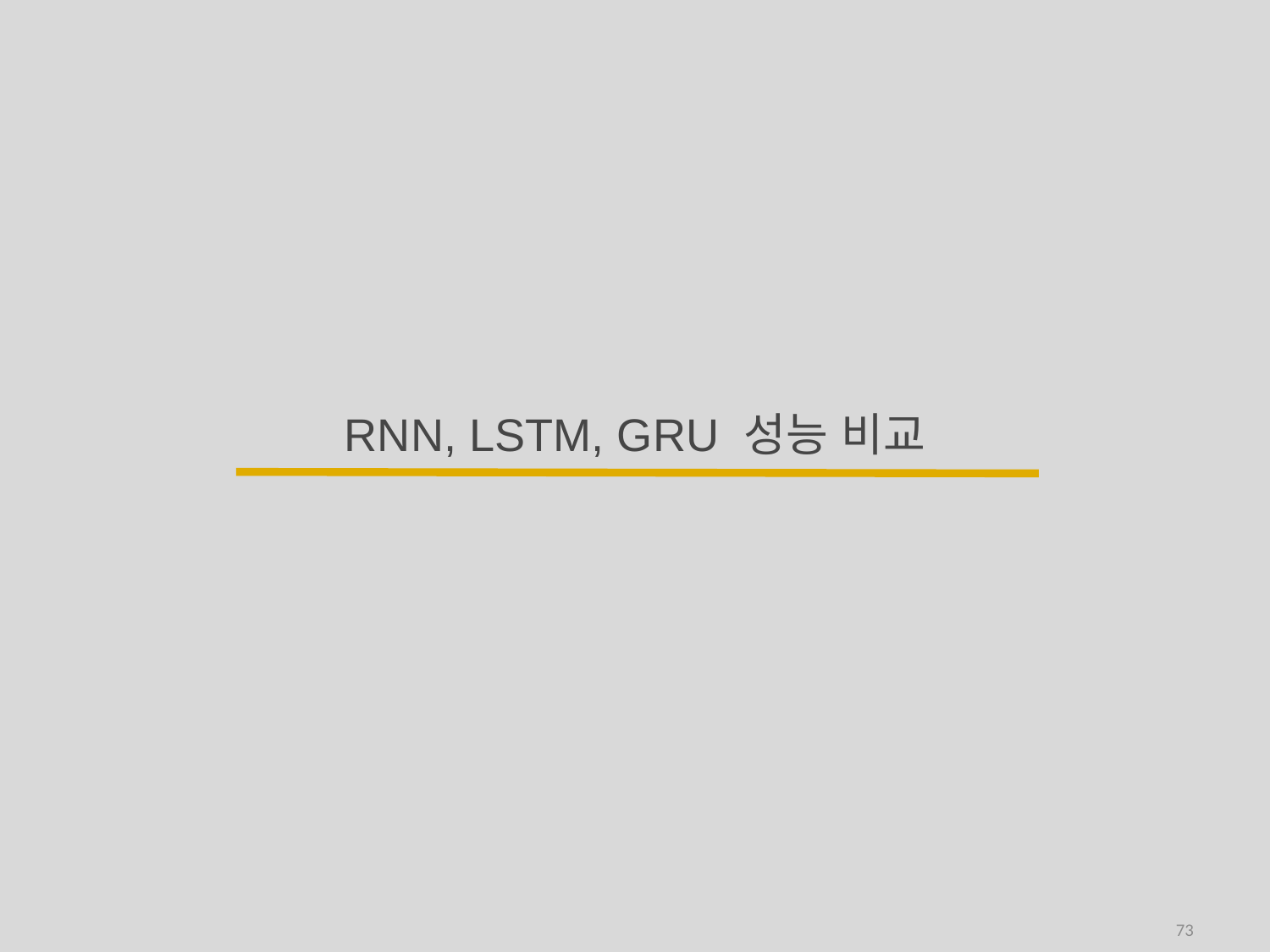

# RNN, LSTM, GRU 성능 비교
73